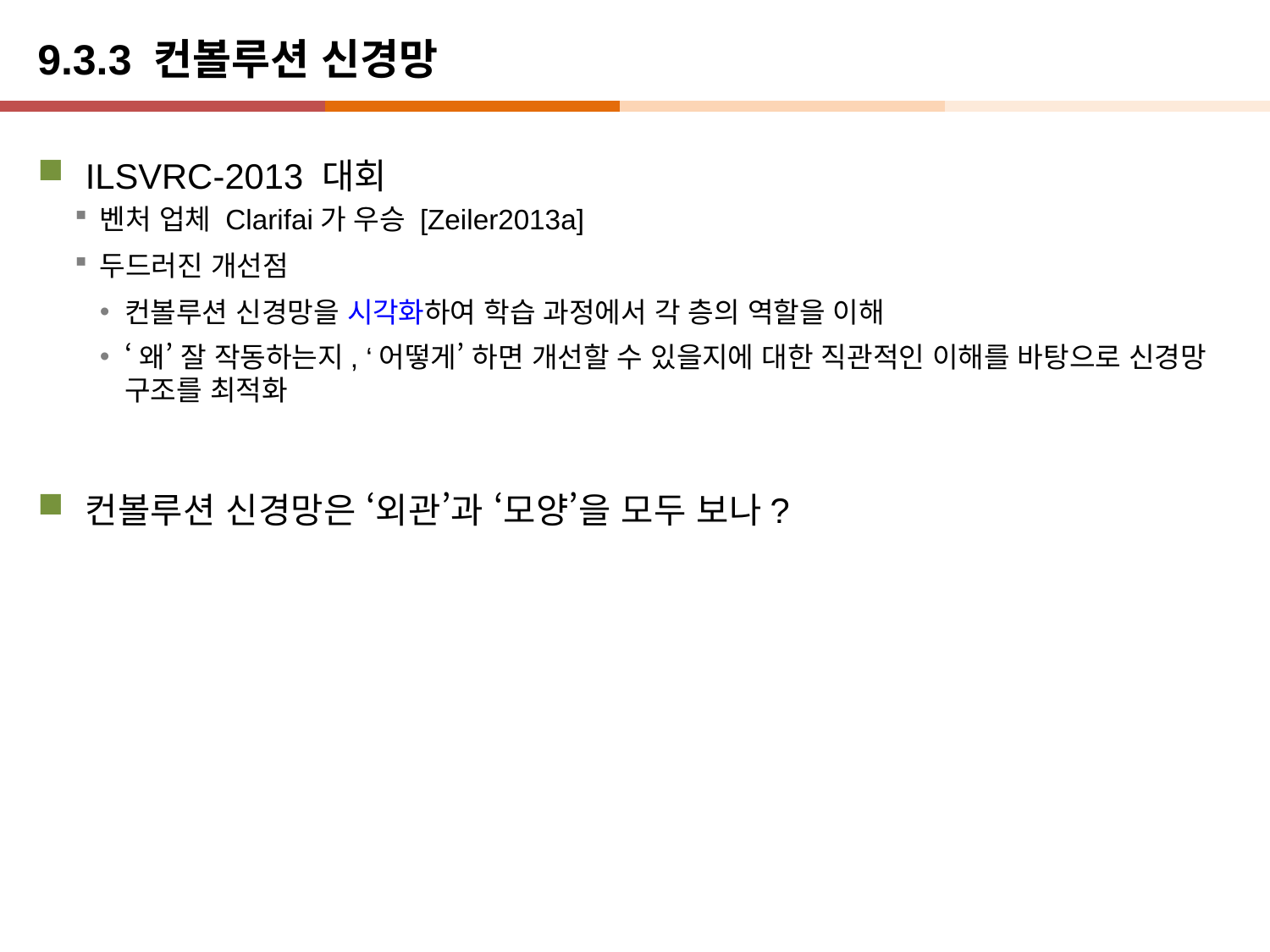

# 9.3.3 컨볼루션 신경망
ILSVRC-2013 대회
벤처 업체 Clarifai가 우승 [Zeiler2013a]
두드러진 개선점
컨볼루션 신경망을 시각화하여 학습 과정에서 각 층의 역할을 이해
‘왜’ 잘 작동하는지, ‘어떻게’ 하면 개선할 수 있을지에 대한 직관적인 이해를 바탕으로 신경망 구조를 최적화

컨볼루션 신경망은 ‘외관’과 ‘모양’을 모두 보나?